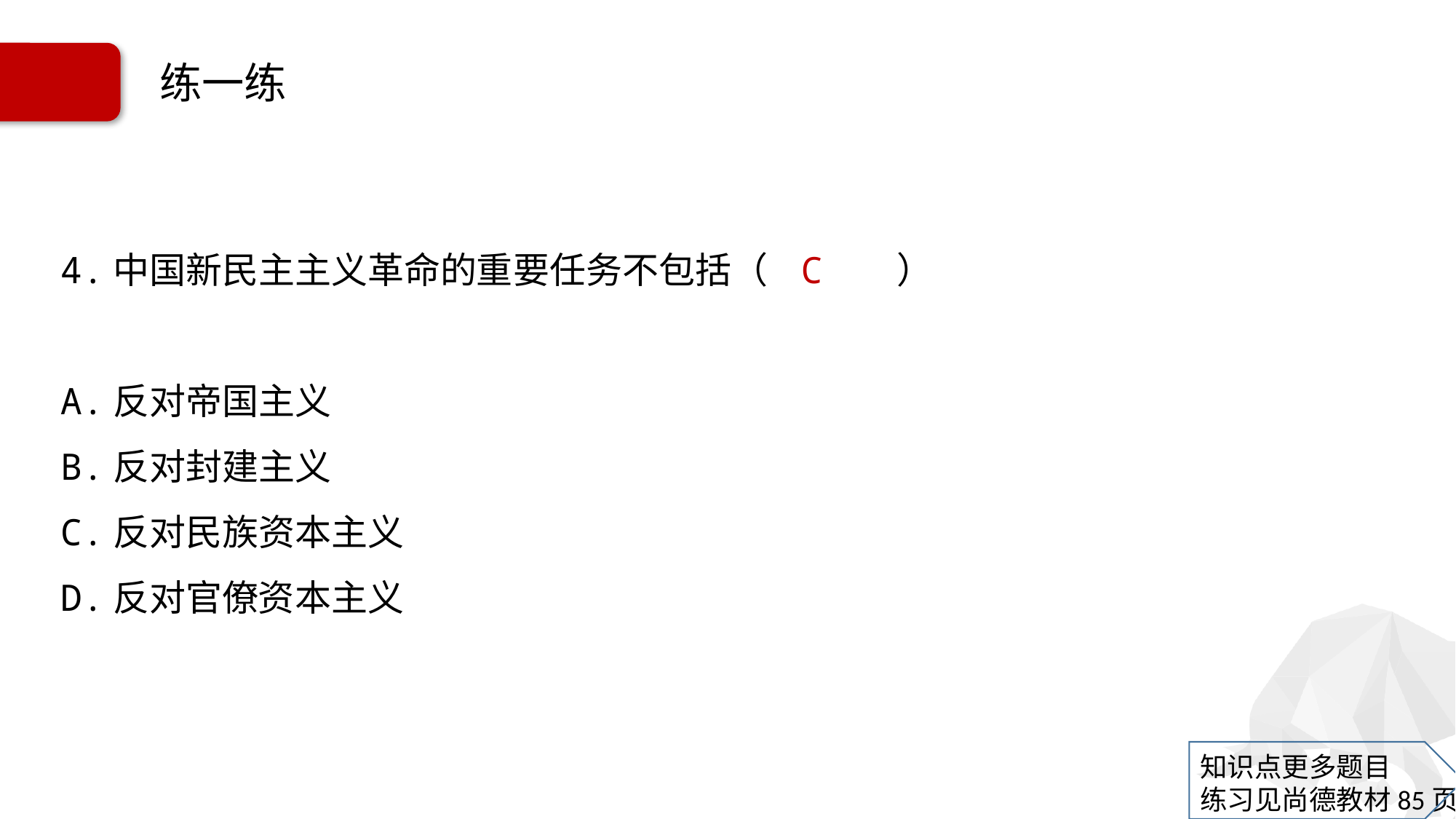

# 练一练
4.中国新民主主义革命的重要任务不包括（   C   ）
A.反对帝国主义
B.反对封建主义
C.反对民族资本主义
D.反对官僚资本主义

知识点更多题目
练习见尚德教材85页